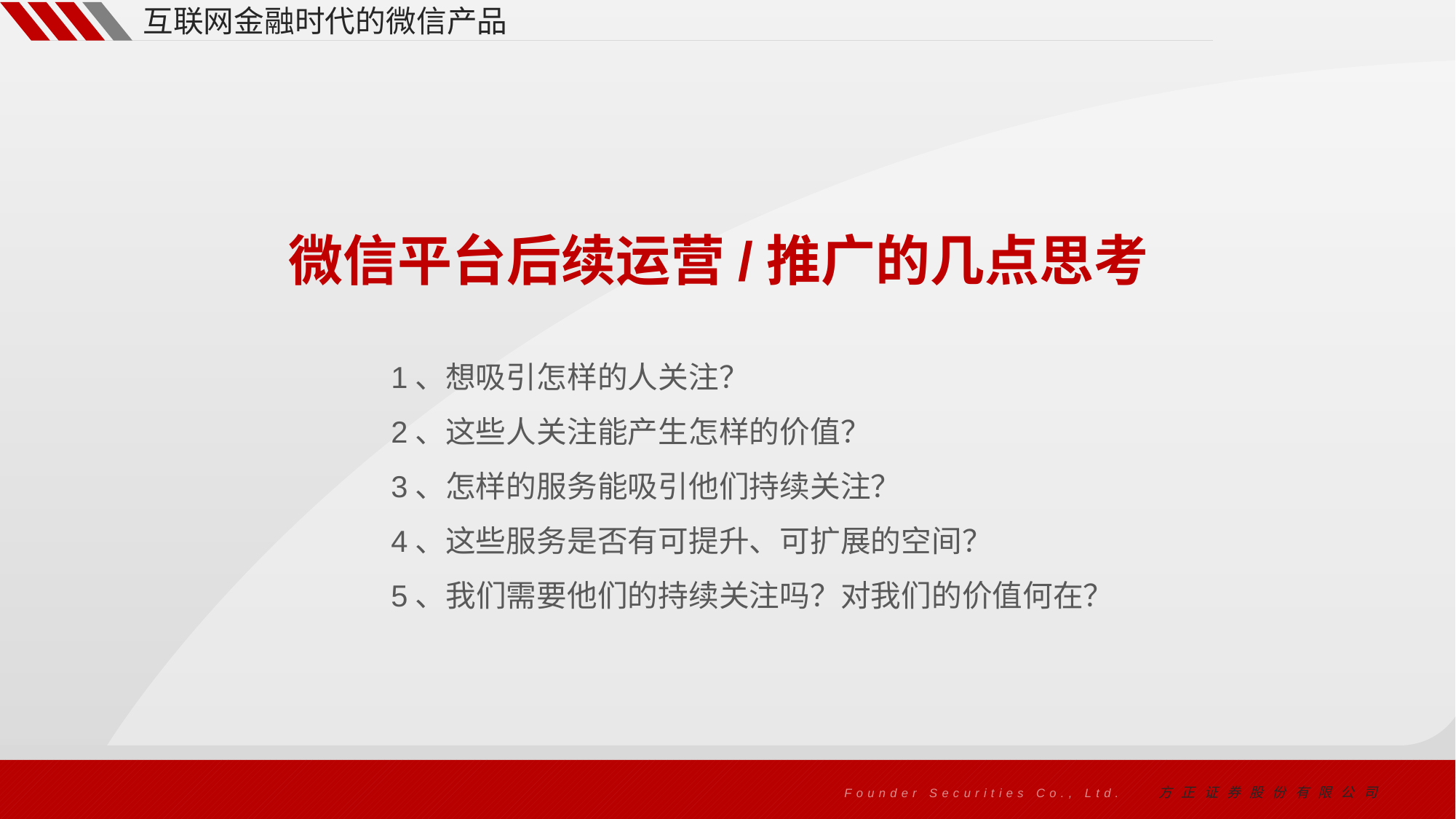

互联网金融时代的微信产品
微信平台后续运营/推广的几点思考
1、想吸引怎样的人关注？
2、这些人关注能产生怎样的价值？
3、怎样的服务能吸引他们持续关注？
4、这些服务是否有可提升、可扩展的空间？
5、我们需要他们的持续关注吗？对我们的价值何在？